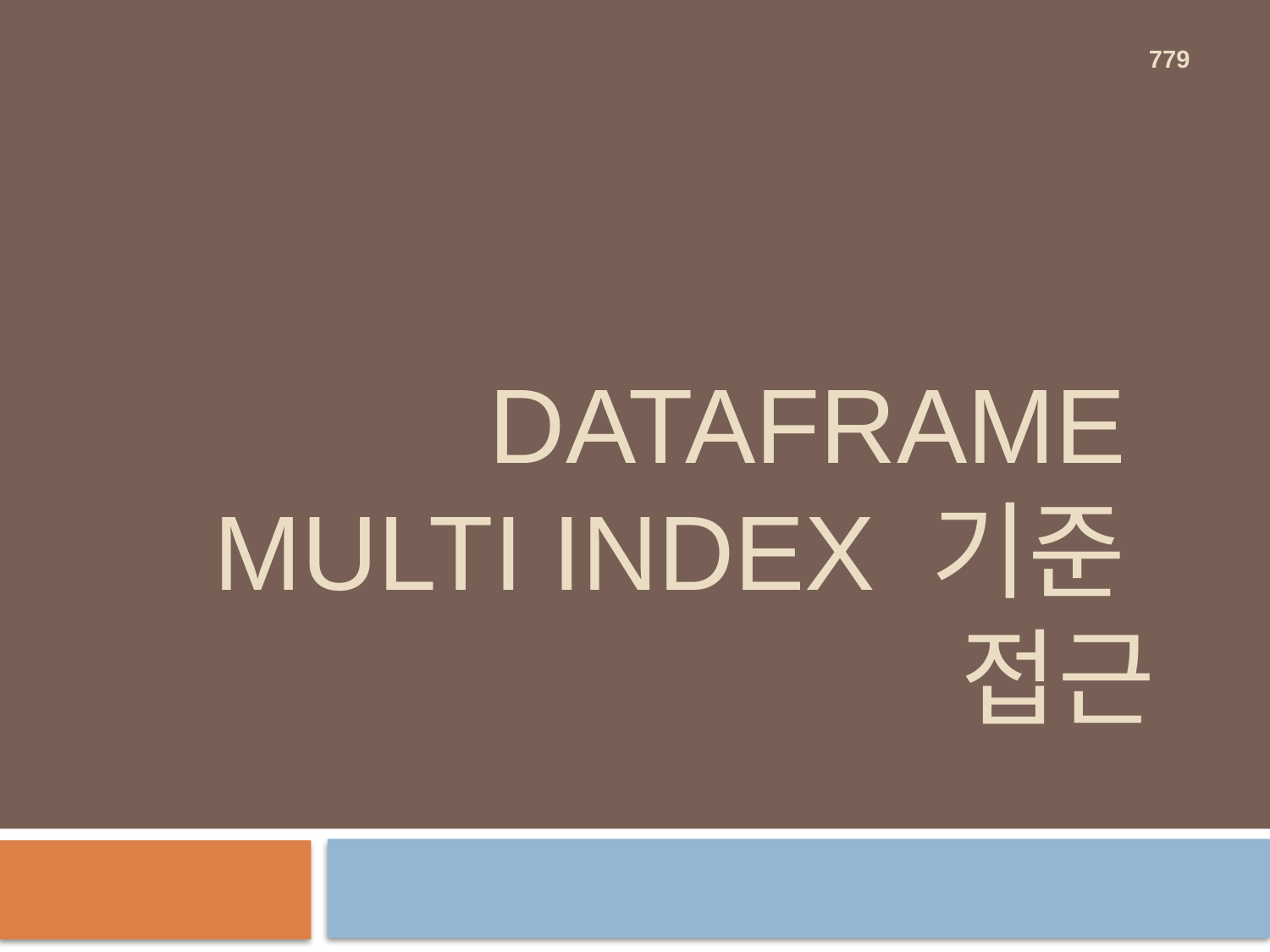

779
# Dataframe multi index 기준 접근